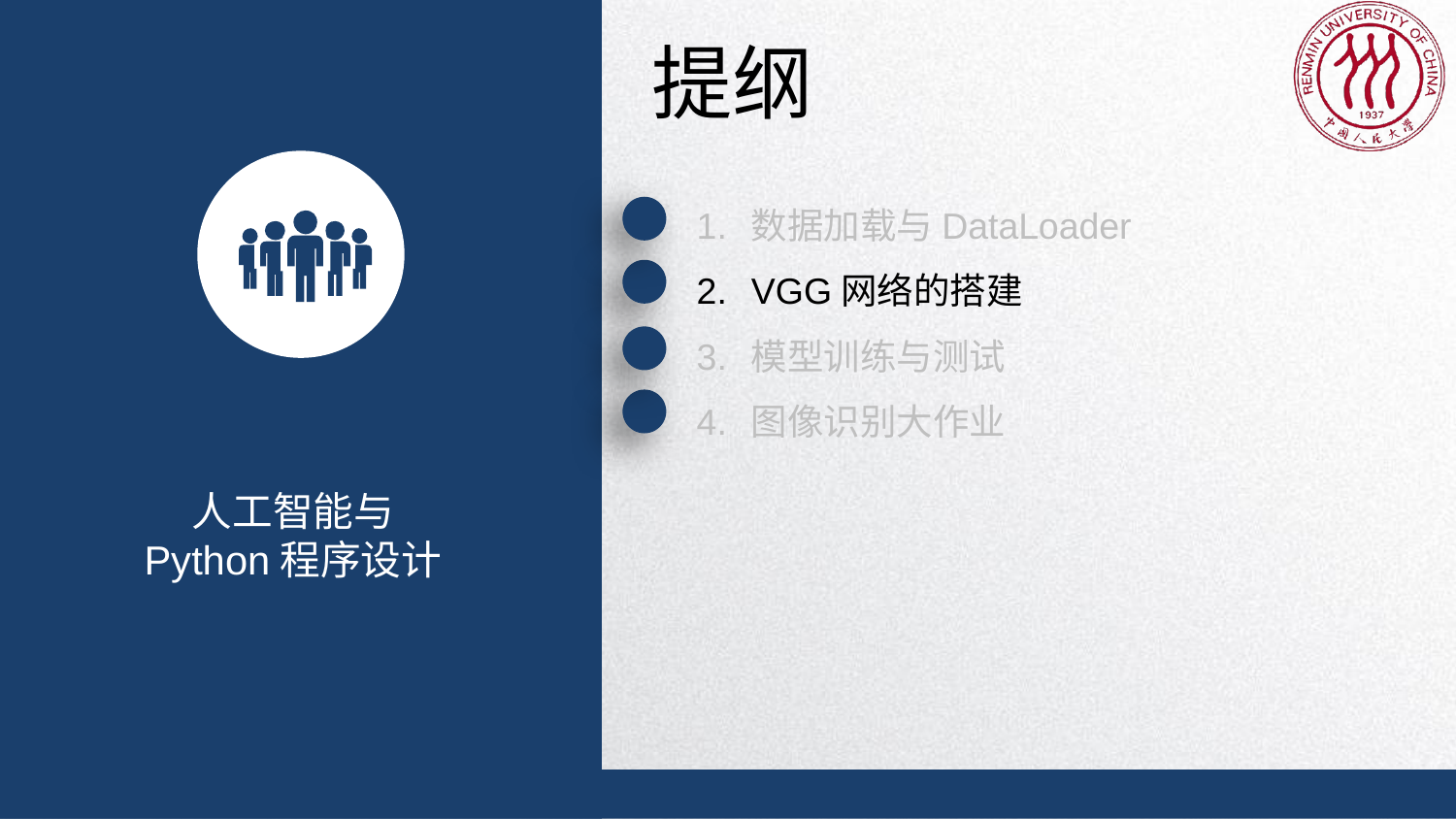

提纲

数据加载与DataLoader
VGG网络的搭建
模型训练与测试
图像识别大作业

人工智能与
Python程序设计